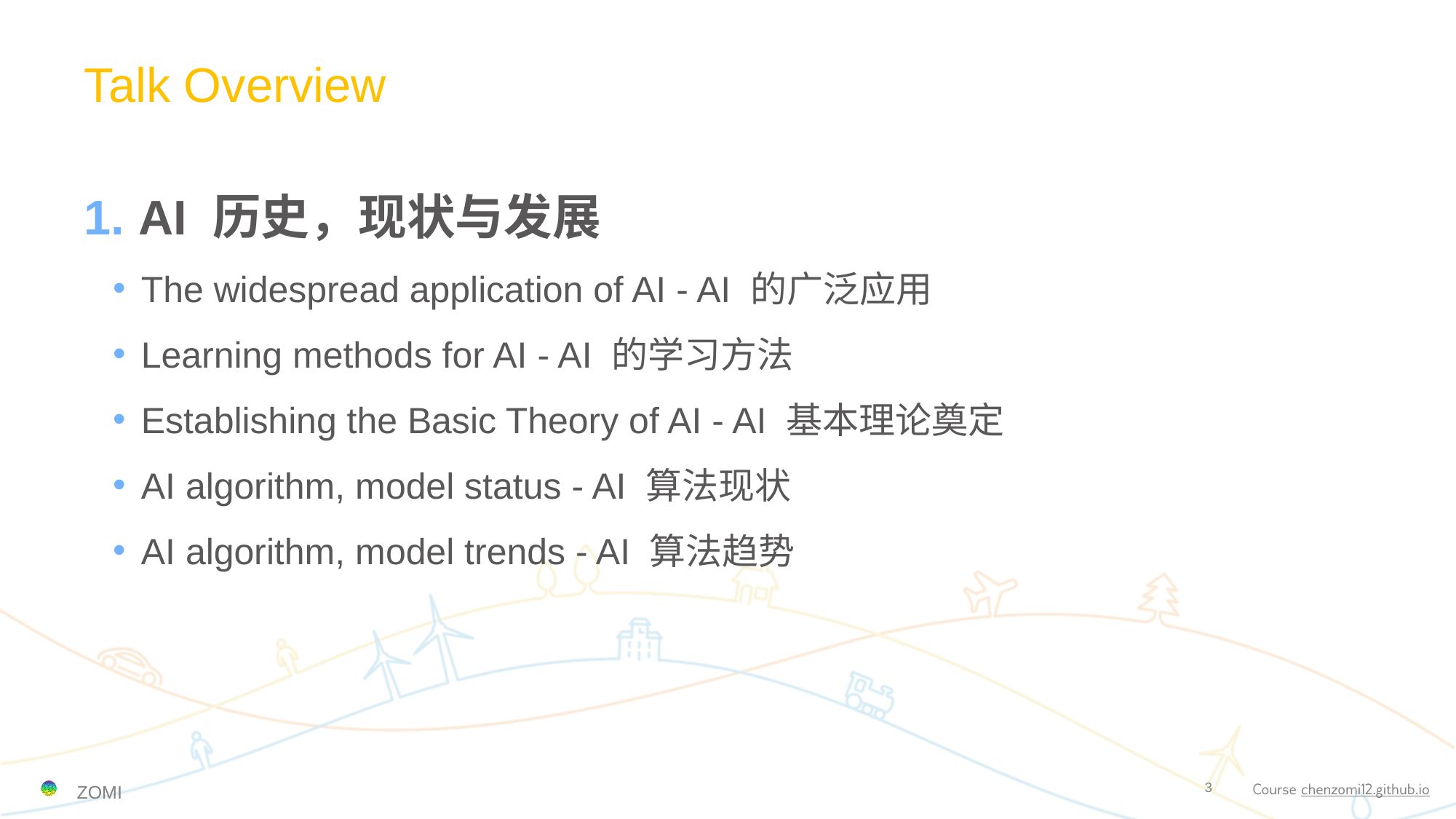

Talk Overview
AI 历史，现状与发展
The widespread application of AI - AI 的广泛应用
Learning methods for AI - AI 的学习方法
Establishing the Basic Theory of AI - AI 基本理论奠定
AI algorithm, model status - AI 算法现状
AI algorithm, model trends - AI 算法趋势